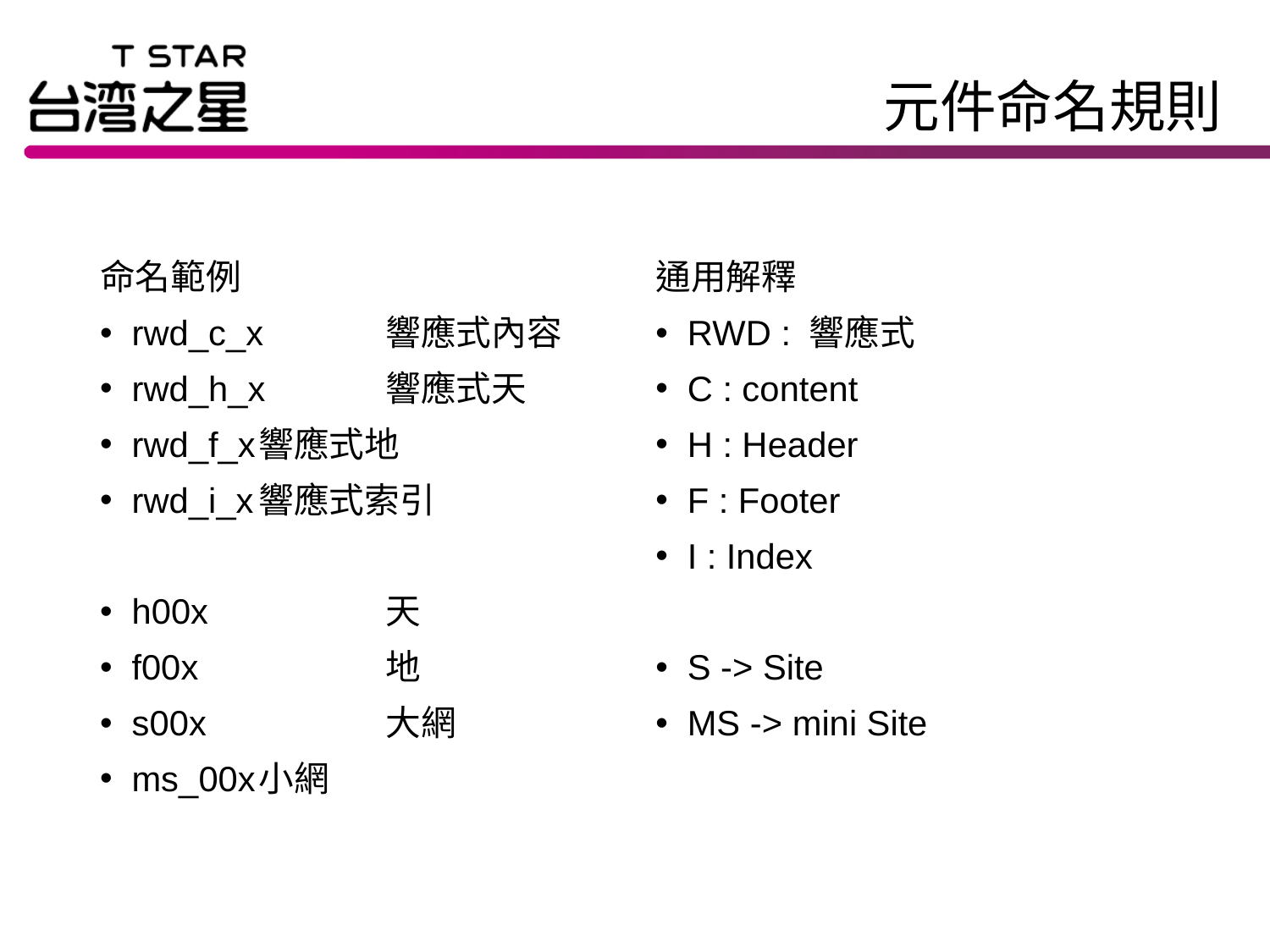

# 元件命名規則
命名範例
rwd_c_x	響應式內容
rwd_h_x	響應式天
rwd_f_x	響應式地
rwd_i_x	響應式索引

h00x		天
f00x		地
s00x		大網
ms_00x	小網
通用解釋
RWD : 響應式
C : content
H : Header
F : Footer
I : Index

S -> Site
MS -> mini Site